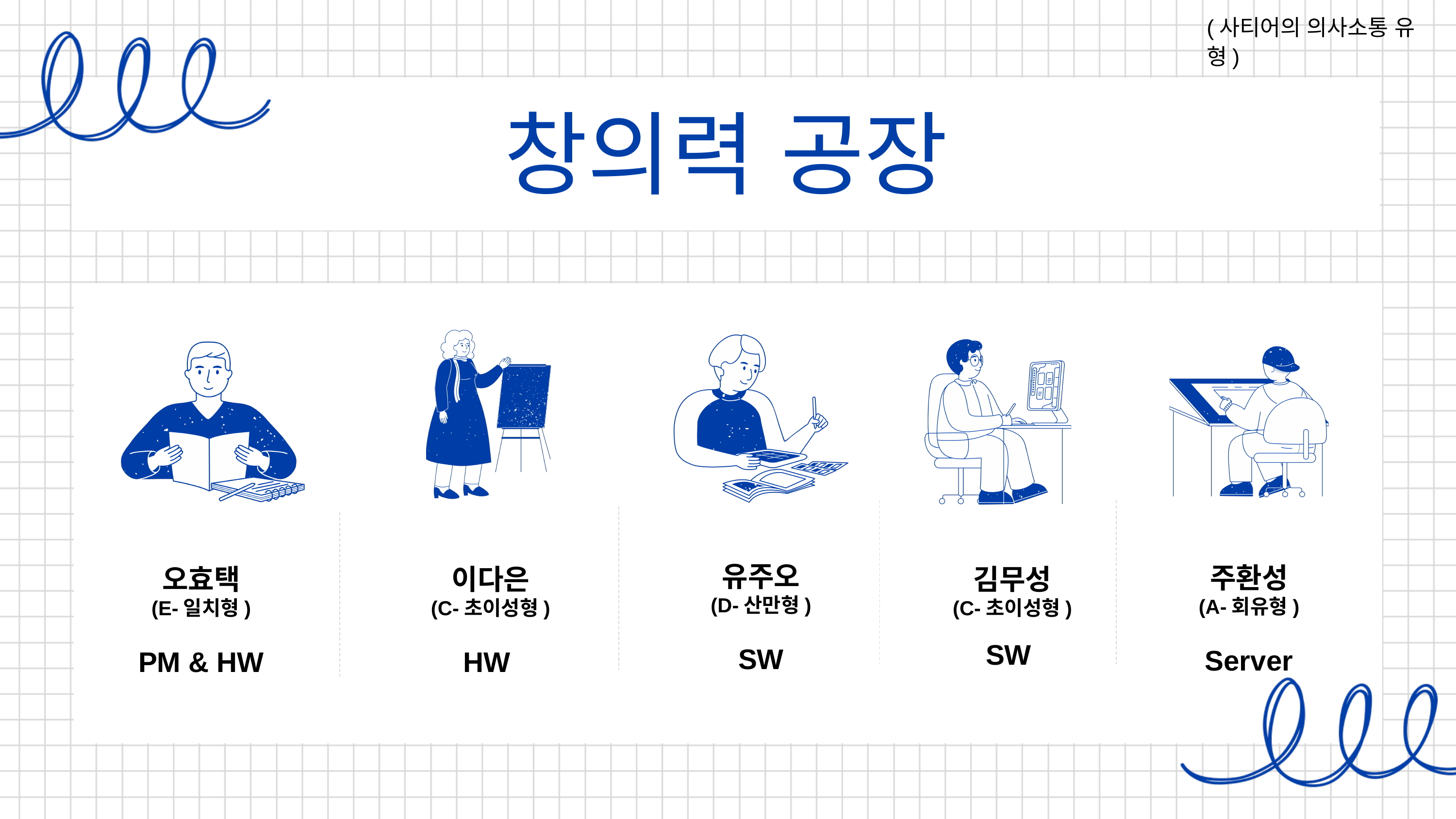

(사티어의 의사소통 유형)

창의력 공장

유주오
(D-산만형)

SW
주환성
(A-회유형)

Server
오효택
(E-일치형)

PM & HW
이다은
(C-초이성형)

HW
김무성
(C-초이성형)

SW